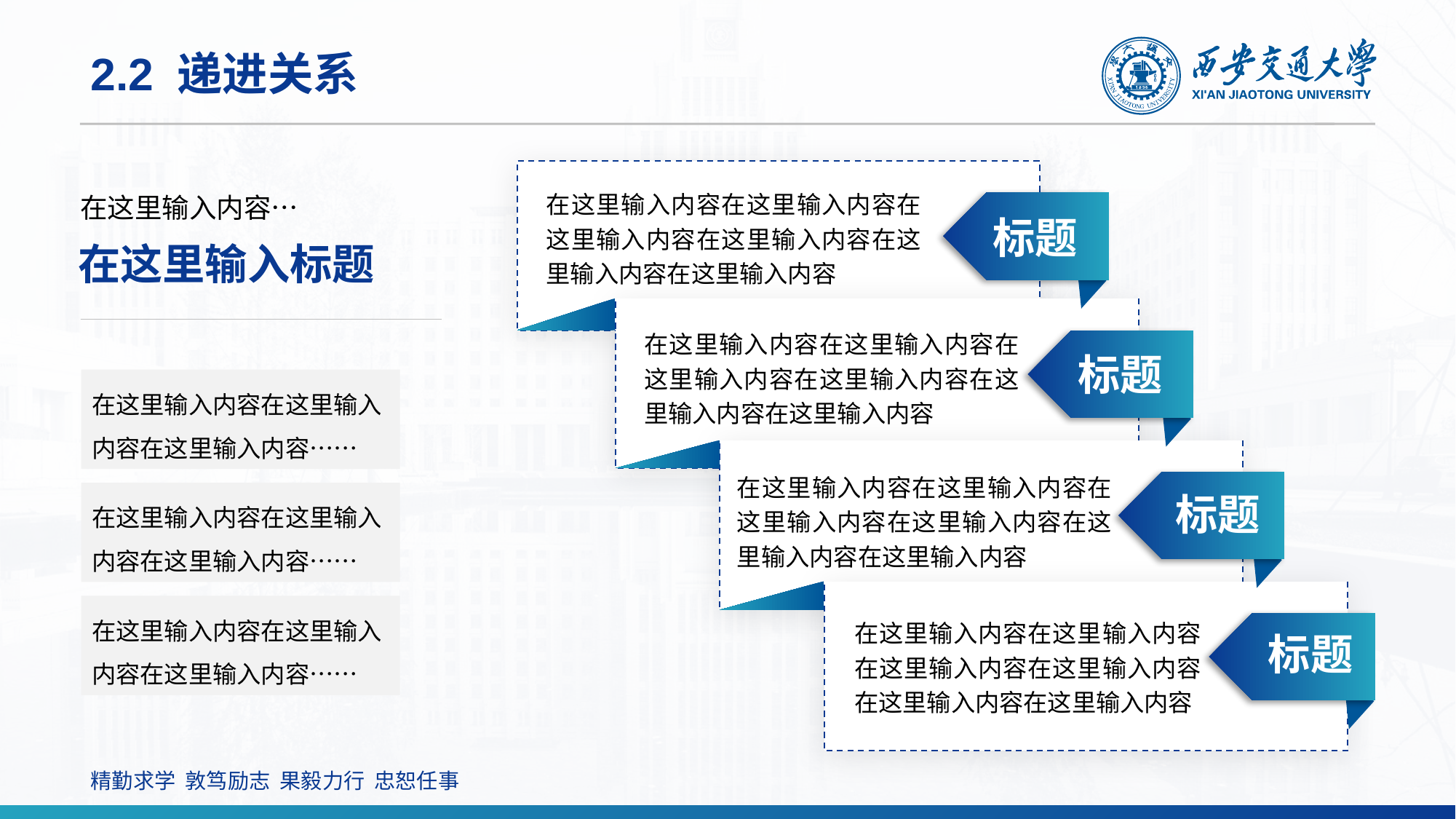

# 2.2 递进关系

在这里输入内容在这里输入内容在这里输入内容在这里输入内容在这里输入内容在这里输入内容

在这里输入内容在这里输入内容在这里输入内容在这里输入内容在这里输入内容在这里输入内容

在这里输入内容在这里输入内容在这里输入内容在这里输入内容在这里输入内容在这里输入内容

在这里输入内容在这里输入内容在这里输入内容在这里输入内容在这里输入内容在这里输入内容
在这里输入内容…
在这里输入标题

标题

标题

在这里输入内容在这里输入内容在这里输入内容……
在这里输入内容在这里输入内容在这里输入内容……
在这里输入内容在这里输入内容在这里输入内容……

标题

标题